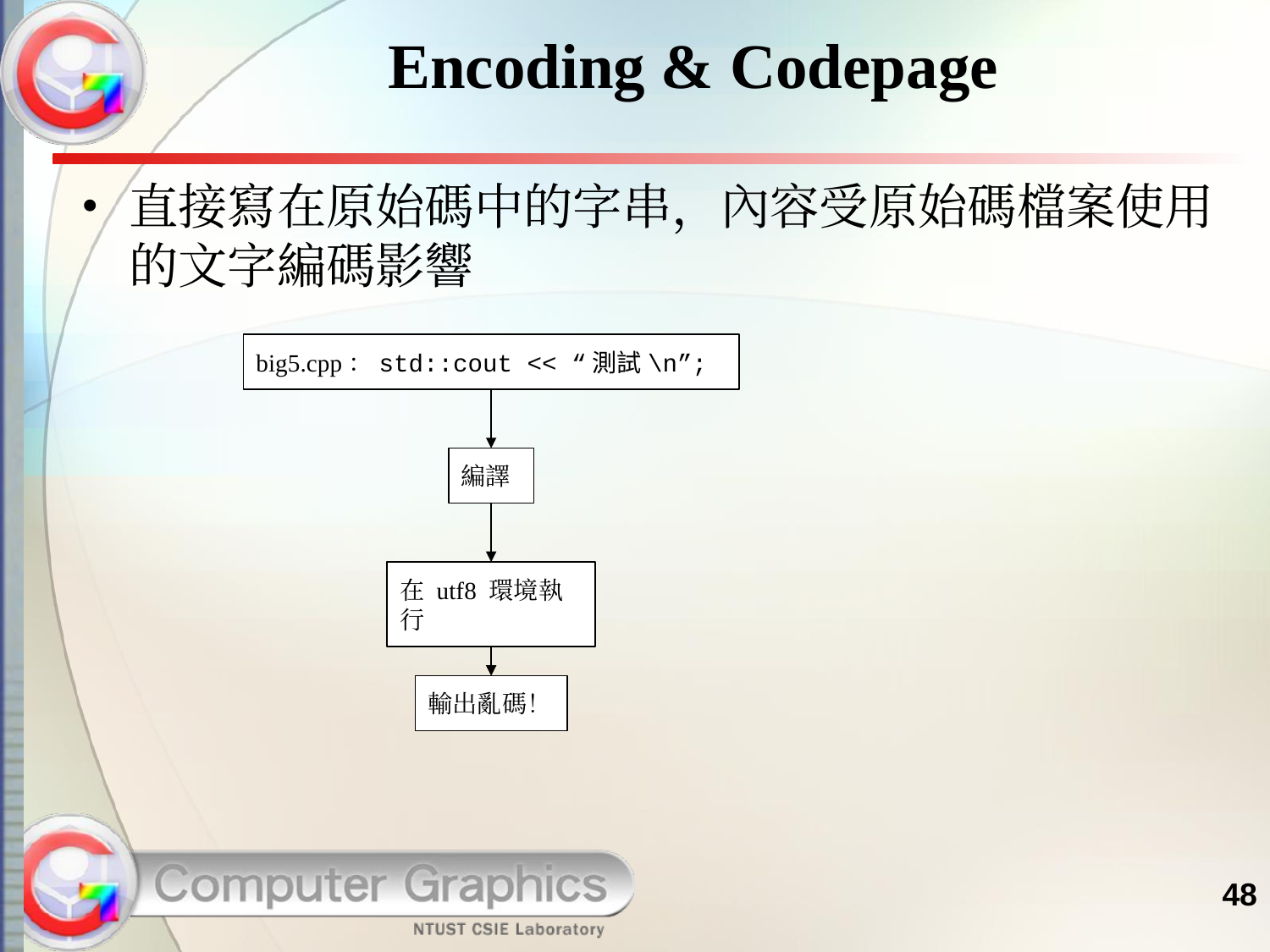

# Encoding & Codepage
直接寫在原始碼中的字串，內容受原始碼檔案使用的文字編碼影響
big5.cpp：std::cout << “測試\n”;
編譯
在 utf8 環境執行
輸出亂碼！
48